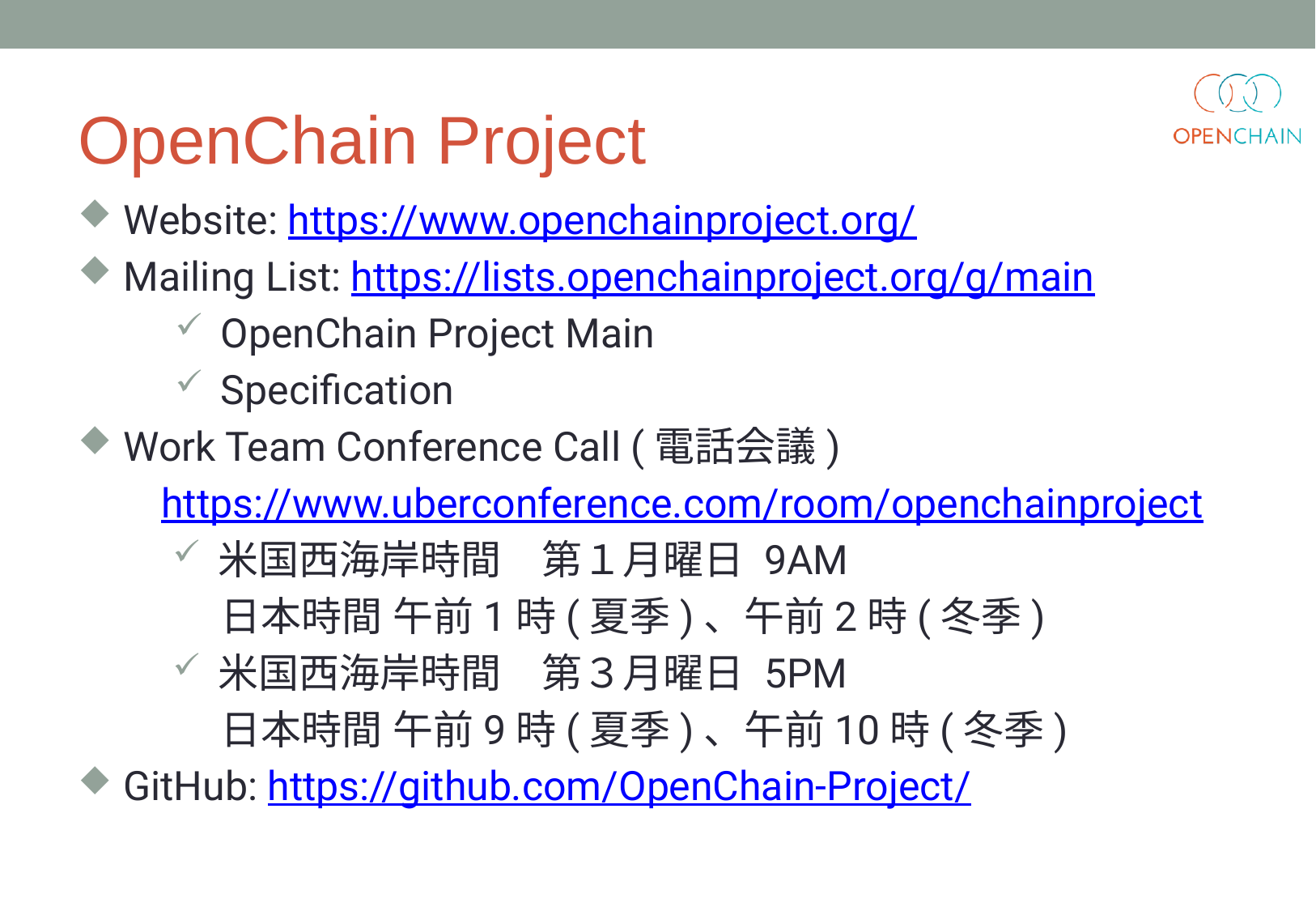

# OpenChain Project
Website: https://www.openchainproject.org/
Mailing List: https://lists.openchainproject.org/g/main
OpenChain Project Main
Specification
Work Team Conference Call (電話会議)
https://www.uberconference.com/room/openchainproject
米国西海岸時間　第１月曜日 9AM
日本時間 午前1時(夏季)、午前2時(冬季)
米国西海岸時間　第３月曜日 5PM
日本時間 午前9時(夏季)、午前10時(冬季)
GitHub: https://github.com/OpenChain-Project/